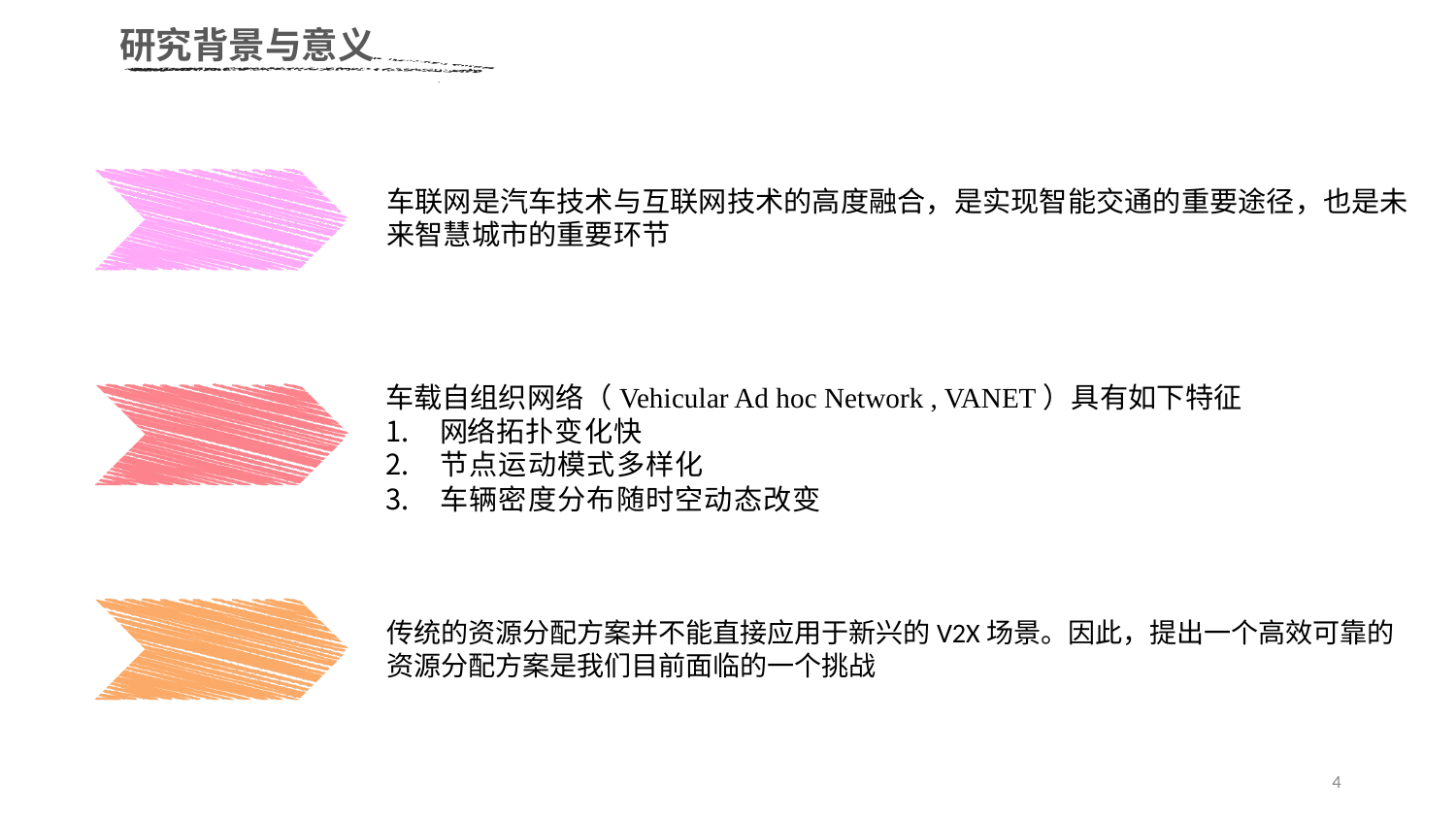

研究背景与意义

车联网是汽车技术与互联网技术的高度融合，是实现智能交通的重要途径，也是未来智慧城市的重要环节
车载自组织网络（Vehicular Ad hoc Network , VANET）具有如下特征
网络拓扑变化快
节点运动模式多样化
车辆密度分布随时空动态改变

传统的资源分配方案并不能直接应用于新兴的V2X场景。因此，提出一个高效可靠的资源分配方案是我们目前面临的一个挑战
4